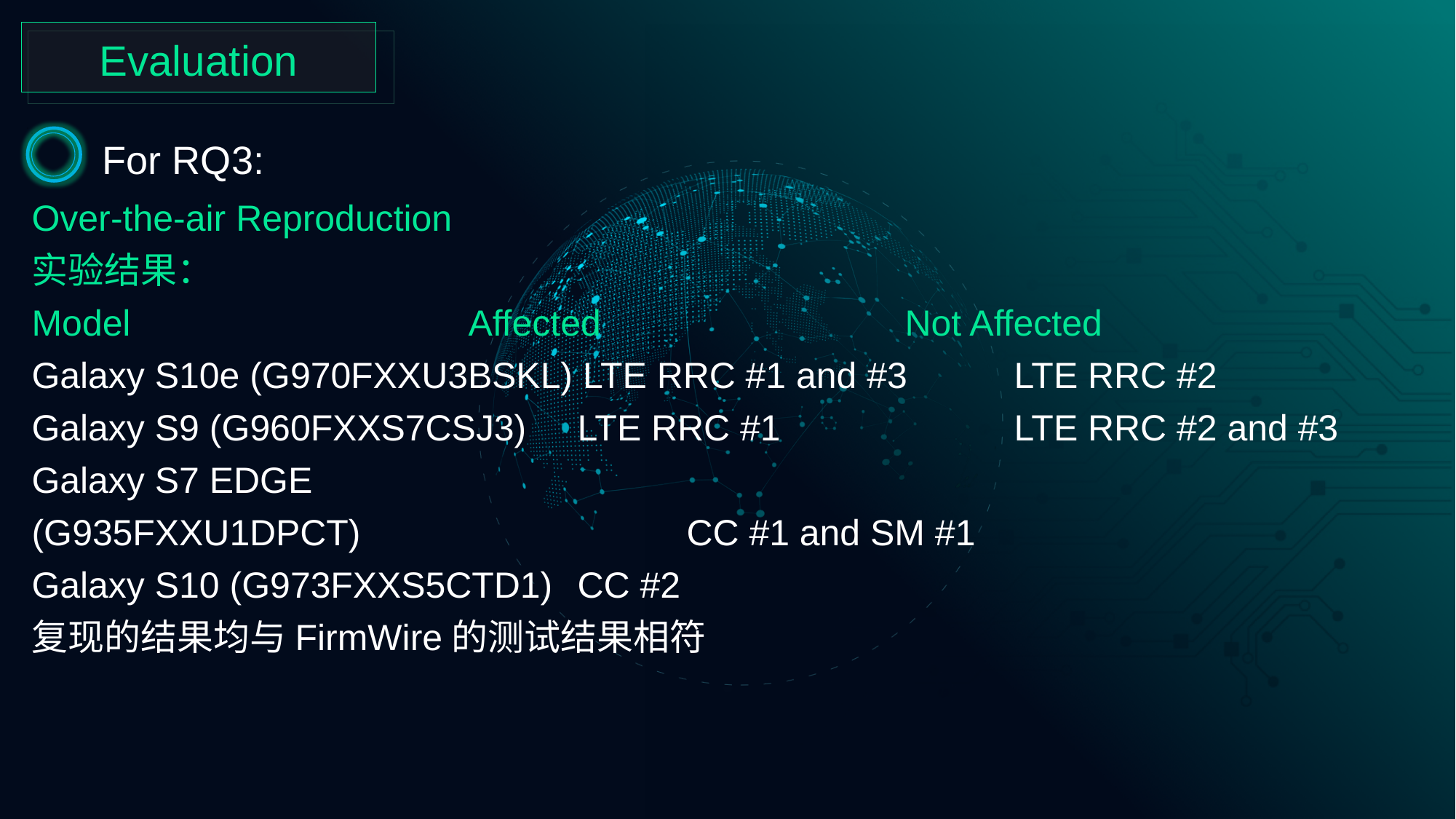

Evaluation

For RQ3:
Over-the-air Reproduction
实验结果：
Model				Affected			Not Affected
Galaxy S10e (G970FXXU3BSKL) LTE RRC #1 and #3 	LTE RRC #2
Galaxy S9 (G960FXXS7CSJ3)	LTE RRC #1			LTE RRC #2 and #3
Galaxy S7 EDGE
(G935FXXU1DPCT)			CC #1 and SM #1
Galaxy S10 (G973FXXS5CTD1)	CC #2
复现的结果均与FirmWire的测试结果相符